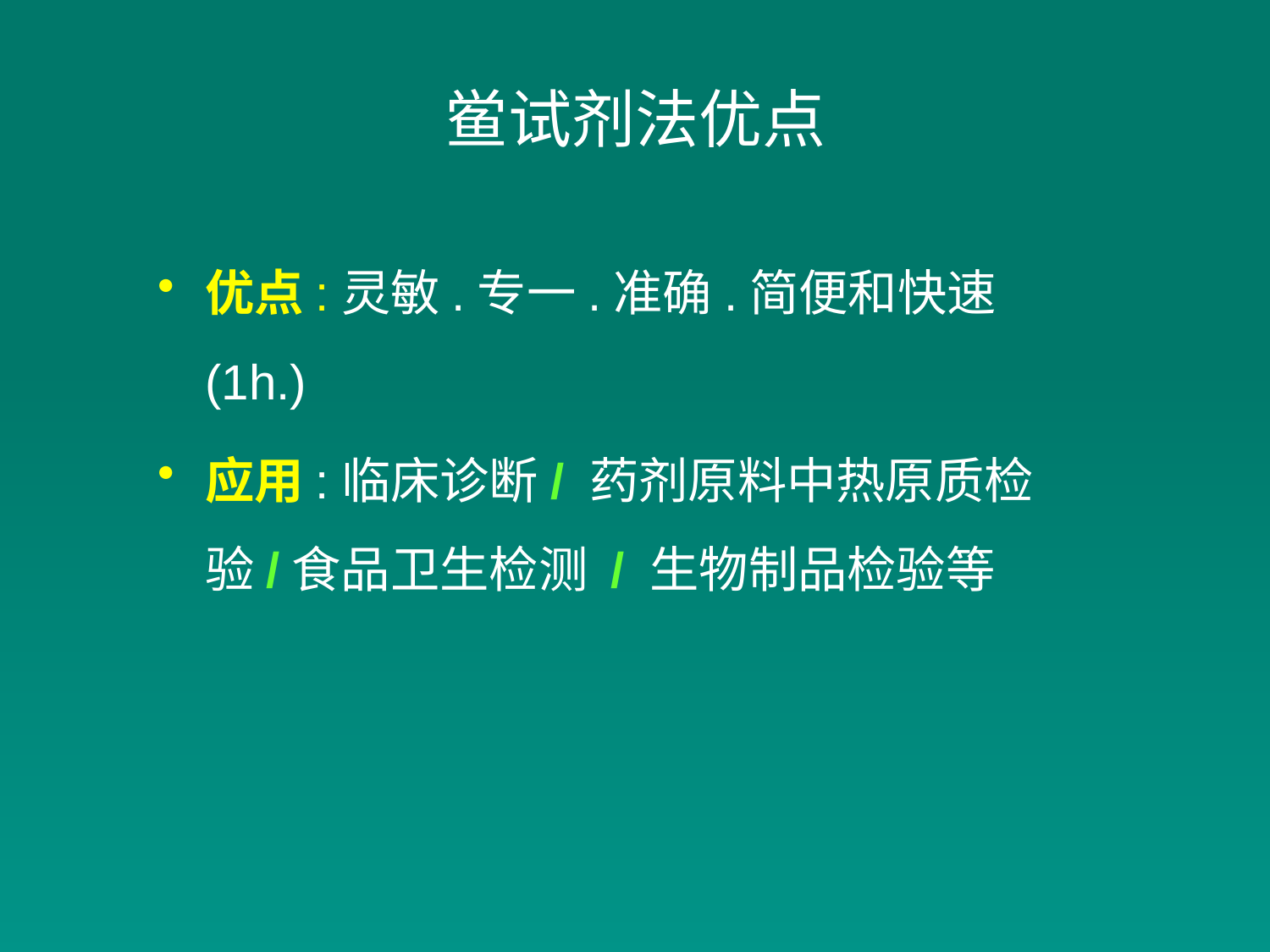

# 鲎试剂法优点
优点:灵敏.专一.准确.简便和快速(1h.)
应用:临床诊断/ 药剂原料中热原质检验/食品卫生检测 / 生物制品检验等